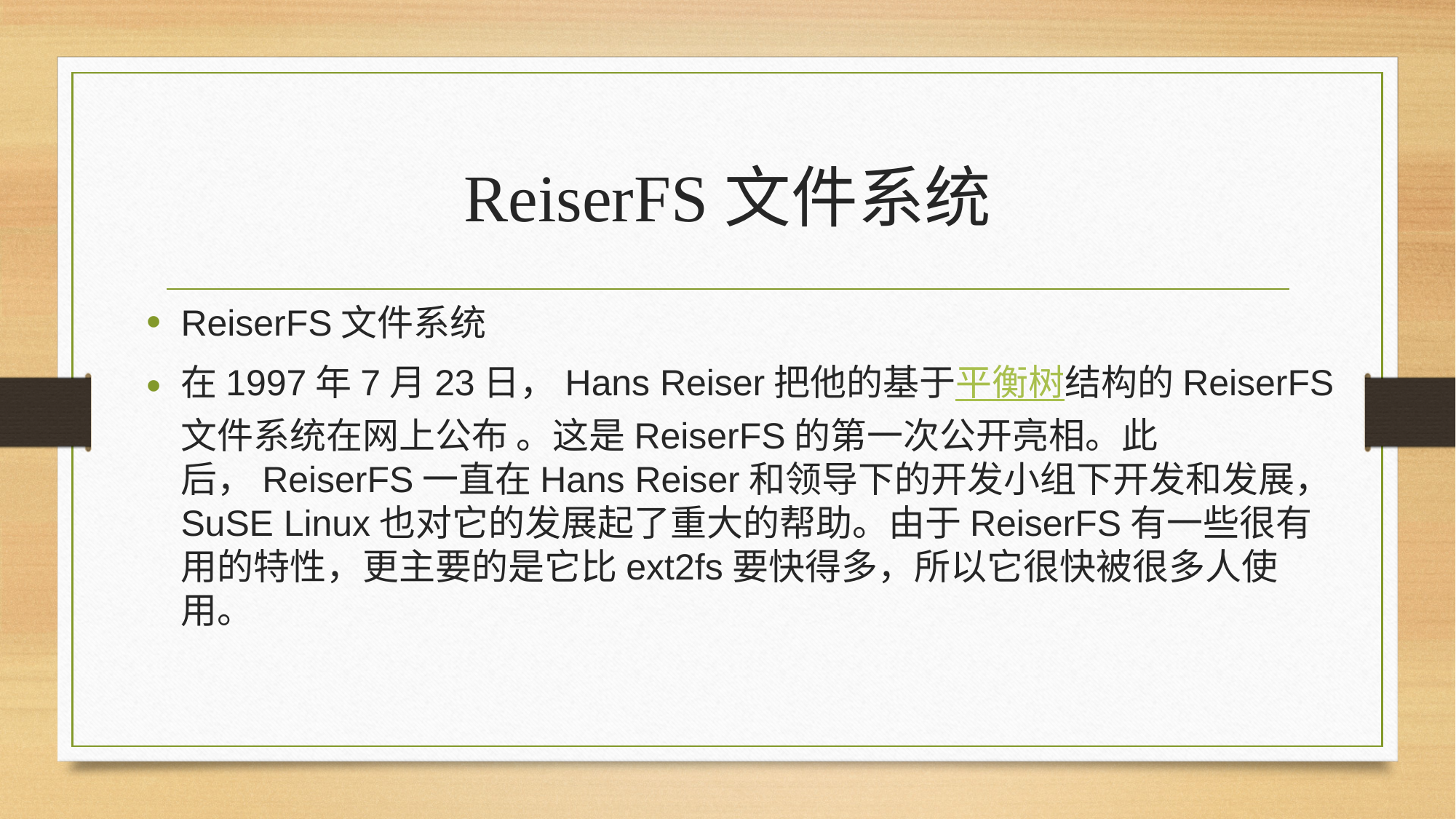

# ReiserFS文件系统
ReiserFS文件系统
在1997年7月23日，Hans Reiser把他的基于平衡树结构的ReiserFS文件系统在网上公布 。这是ReiserFS的第一次公开亮相。此后，ReiserFS一直在Hans Reiser和领导下的开发小组下开发和发展，SuSE Linux也对它的发展起了重大的帮助。由于ReiserFS有一些很有用的特性，更主要的是它比ext2fs要快得多，所以它很快被很多人使用。